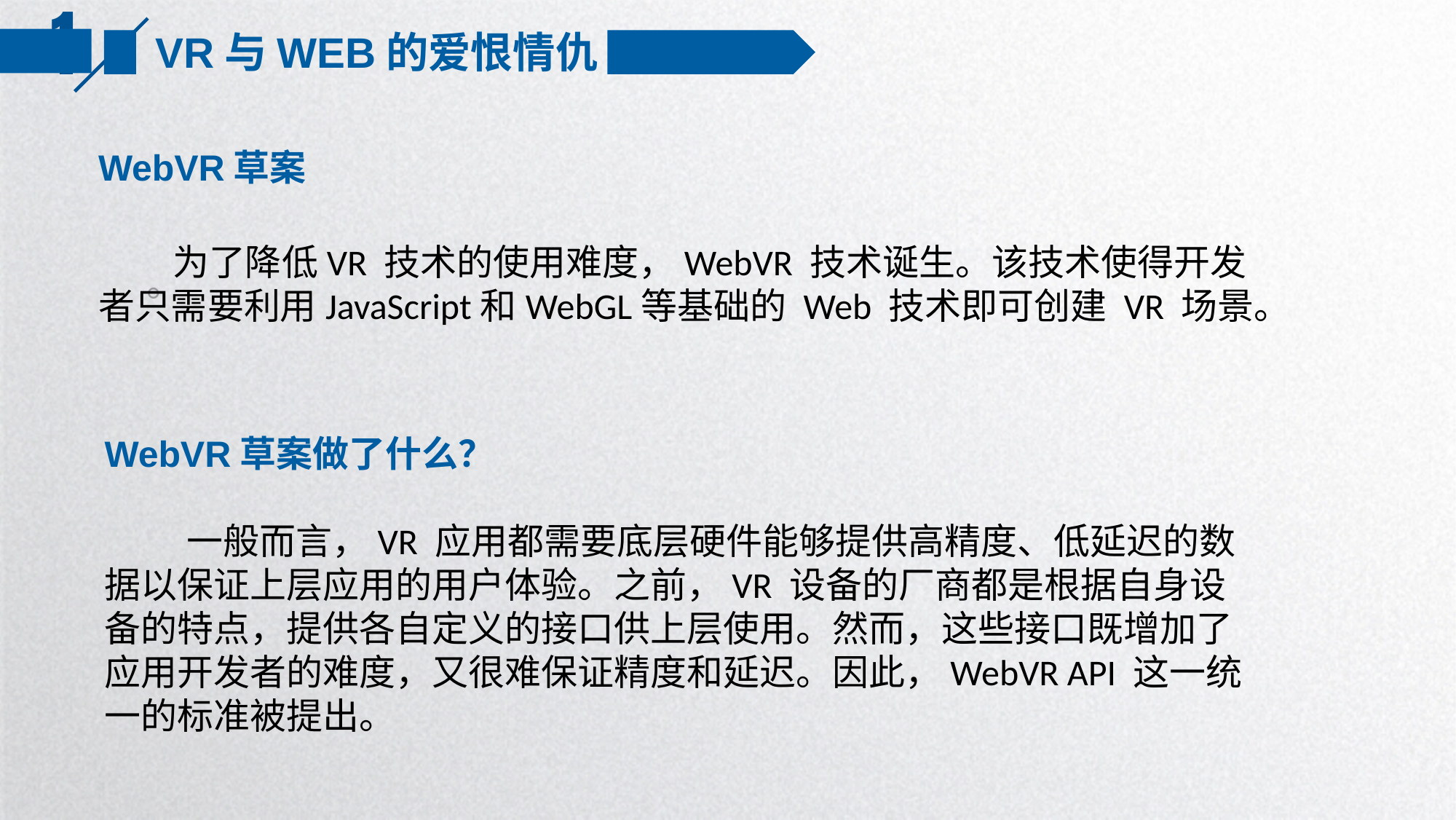

VR与WEB的爱恨情仇

WebVR草案

        为了降低VR 技术的使用难度，WebVR 技术诞生。该技术使得开发者只需要利用JavaScript和WebGL等基础的 Web 技术即可创建 VR 场景。
。
WebVR草案做了什么？

         一般而言，VR 应用都需要底层硬件能够提供高精度、低延迟的数据以保证上层应用的用户体验。之前，VR 设备的厂商都是根据自身设备的特点，提供各自定义的接口供上层使用。然而，这些接口既增加了应用开发者的难度，又很难保证精度和延迟。因此，WebVR API 这一统一的标准被提出。